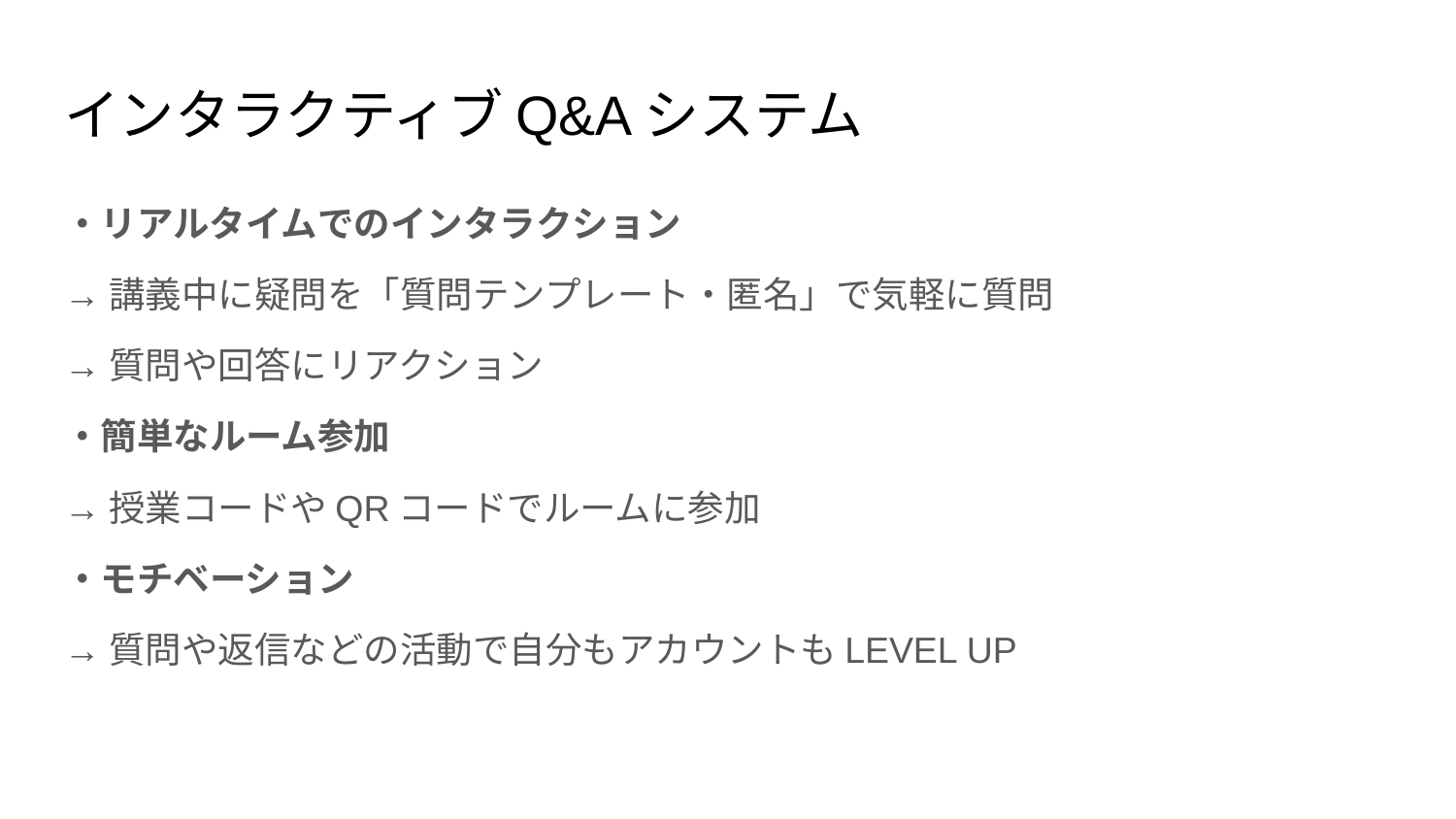

# インタラクティブQ&Aシステム

・リアルタイムでのインタラクション
→講義中に疑問を「質問テンプレート・匿名」で気軽に質問
→質問や回答にリアクション
・簡単なルーム参加
→授業コードやQRコードでルームに参加
・モチベーション
→質問や返信などの活動で自分もアカウントもLEVEL UP